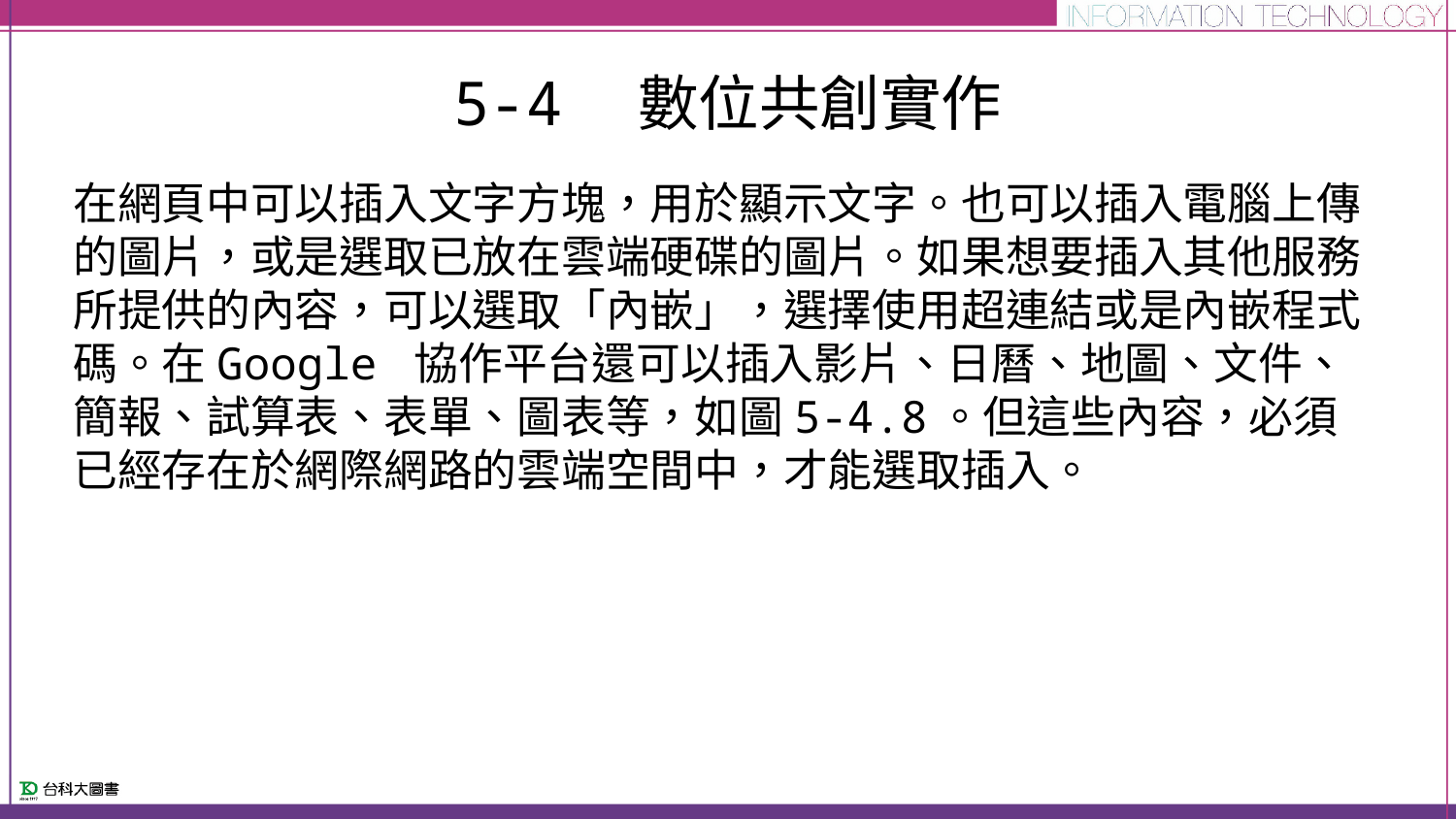

# 5-4　數位共創實作
在網頁中可以插入文字方塊，用於顯示文字。也可以插入電腦上傳的圖片，或是選取已放在雲端硬碟的圖片。如果想要插入其他服務所提供的內容，可以選取「內嵌」，選擇使用超連結或是內嵌程式碼。在Google 協作平台還可以插入影片、日曆、地圖、文件、簡報、試算表、表單、圖表等，如圖5-4.8。但這些內容，必須已經存在於網際網路的雲端空間中，才能選取插入。